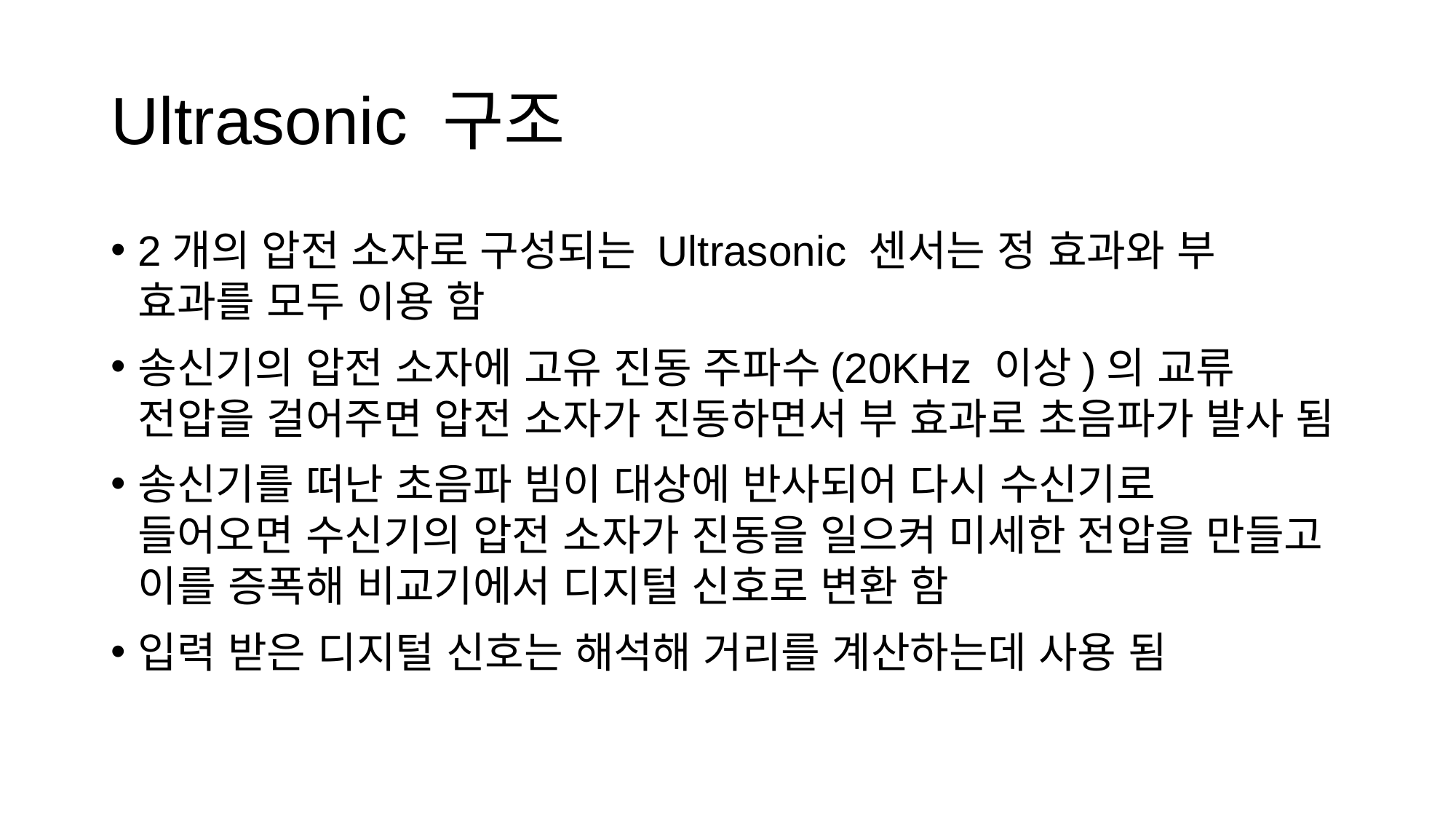

# Ultrasonic 구조
2개의 압전 소자로 구성되는 Ultrasonic 센서는 정 효과와 부
효과를 모두 이용 함
송신기의 압전 소자에 고유 진동 주파수(20KHz 이상)의 교류
전압을 걸어주면 압전 소자가 진동하면서 부 효과로 초음파가 발사 됨
송신기를 떠난 초음파 빔이 대상에 반사되어 다시 수신기로
들어오면 수신기의 압전 소자가 진동을 일으켜 미세한 전압을 만들고 이를 증폭해 비교기에서 디지털 신호로 변환 함
입력 받은 디지털 신호는 해석해 거리를 계산하는데 사용 됨